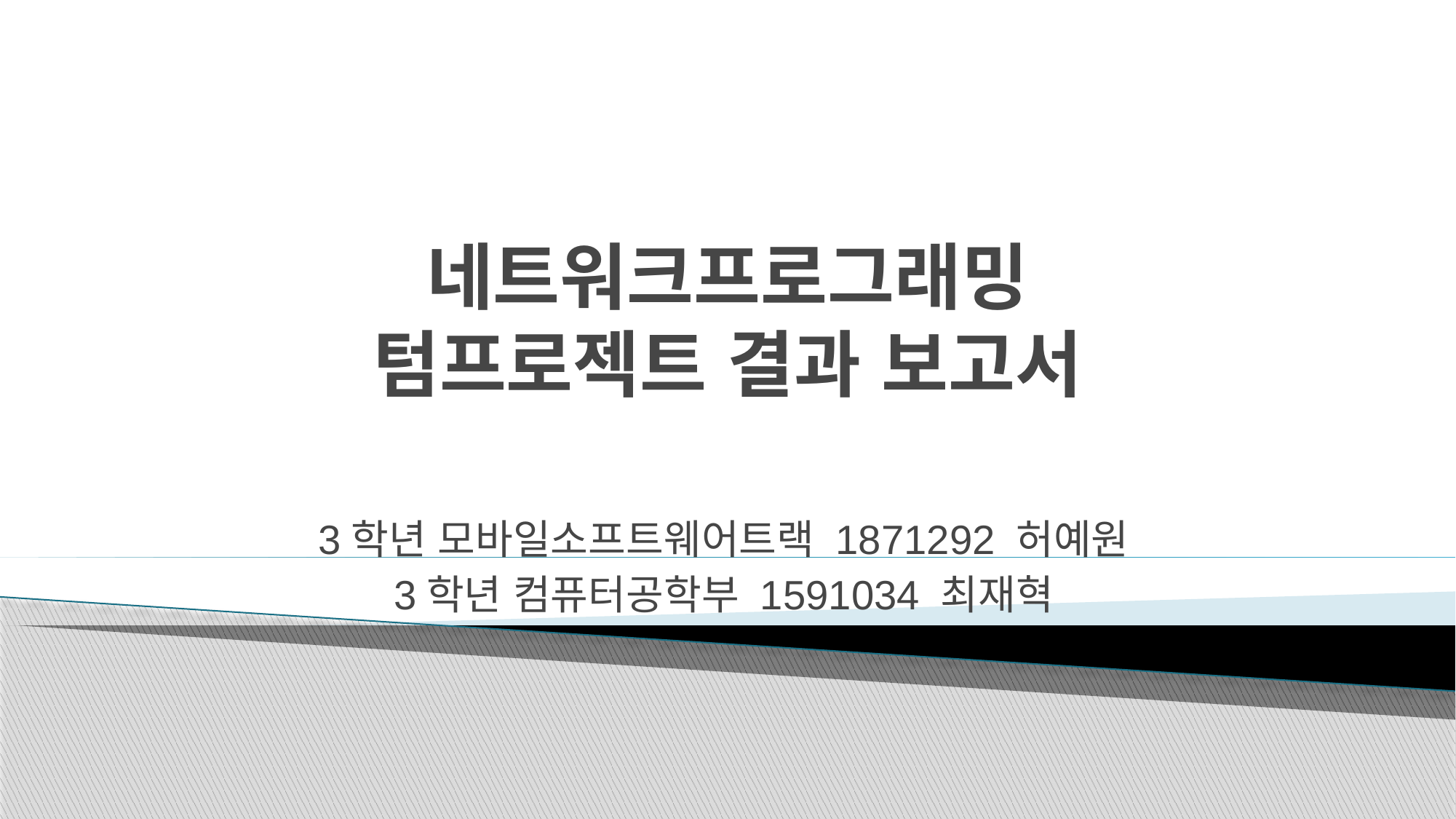

# 네트워크프로그래밍 텀프로젝트 결과 보고서
3학년 모바일소프트웨어트랙 1871292 허예원
3학년 컴퓨터공학부 1591034 최재혁